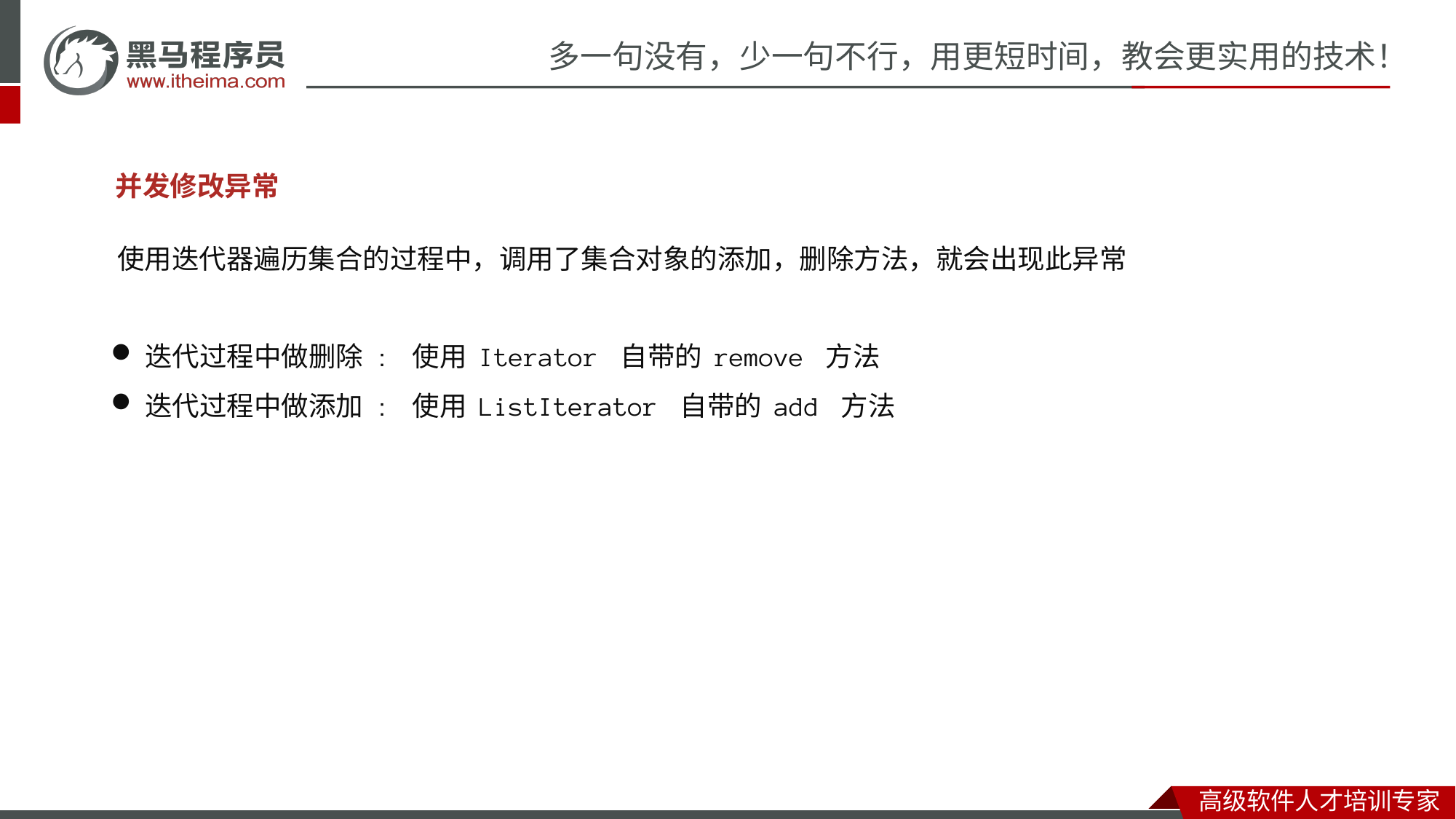

并发修改异常
使用迭代器遍历集合的过程中，调用了集合对象的添加，删除方法，就会出现此异常
迭代过程中做删除 : 使用 Iterator 自带的 remove 方法
迭代过程中做添加 : 使用 ListIterator 自带的 add 方法